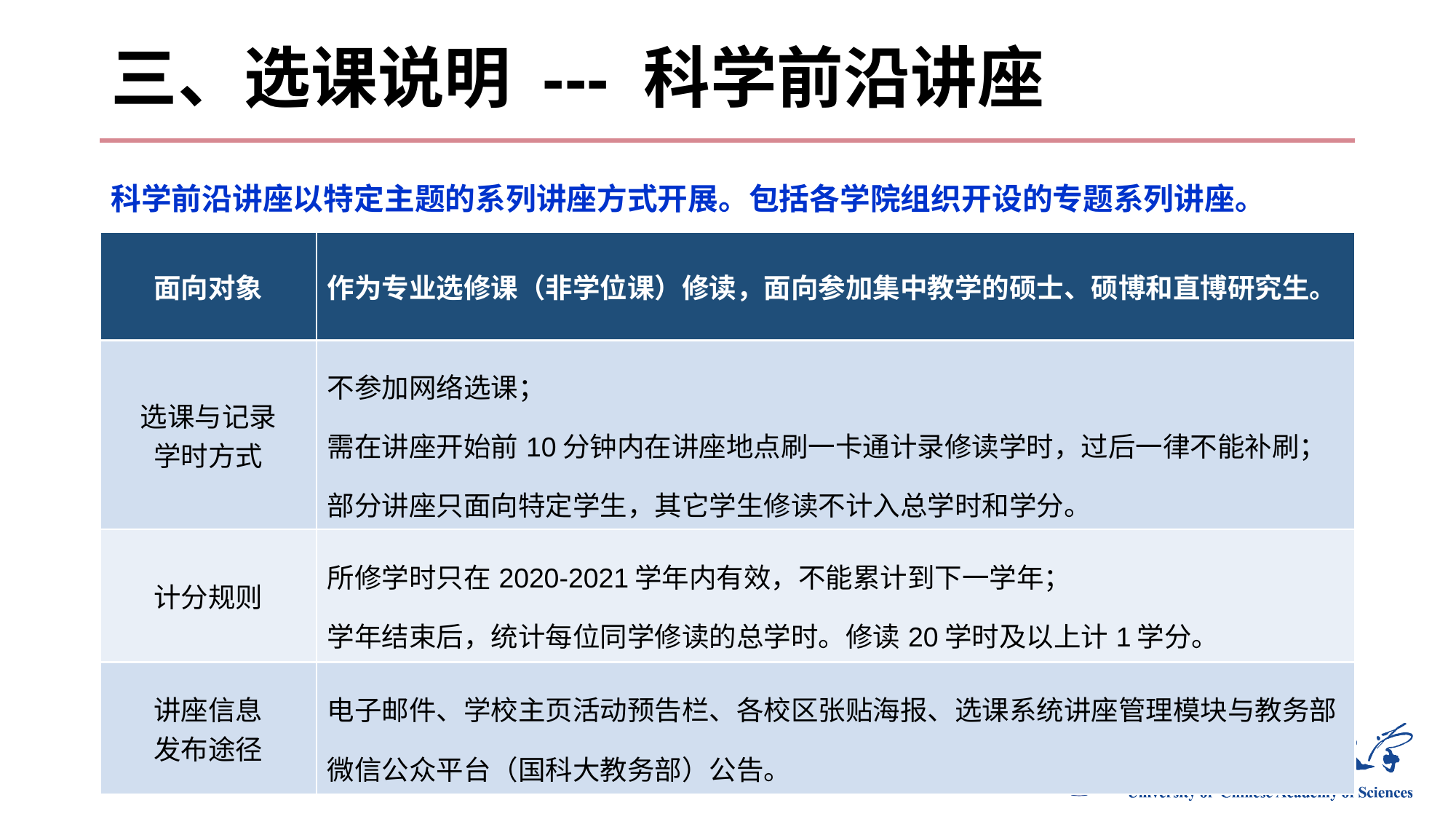

# 三、选课说明 --- 科学前沿讲座

科学前沿讲座以特定主题的系列讲座方式开展。包括各学院组织开设的专题系列讲座。

| 面向对象 | 作为专业选修课（非学位课）修读，面向参加集中教学的硕士、硕博和直博研究生。 |
| --- | --- |
| 选课与记录 学时方式 | 不参加网络选课； 需在讲座开始前10分钟内在讲座地点刷一卡通计录修读学时，过后一律不能补刷； 部分讲座只面向特定学生，其它学生修读不计入总学时和学分。 |
| 计分规则 | 所修学时只在2020-2021学年内有效，不能累计到下一学年； 学年结束后，统计每位同学修读的总学时。修读20学时及以上计1学分。 |
| 讲座信息 发布途径 | 电子邮件、学校主页活动预告栏、各校区张贴海报、选课系统讲座管理模块与教务部微信公众平台（国科大教务部）公告。 |